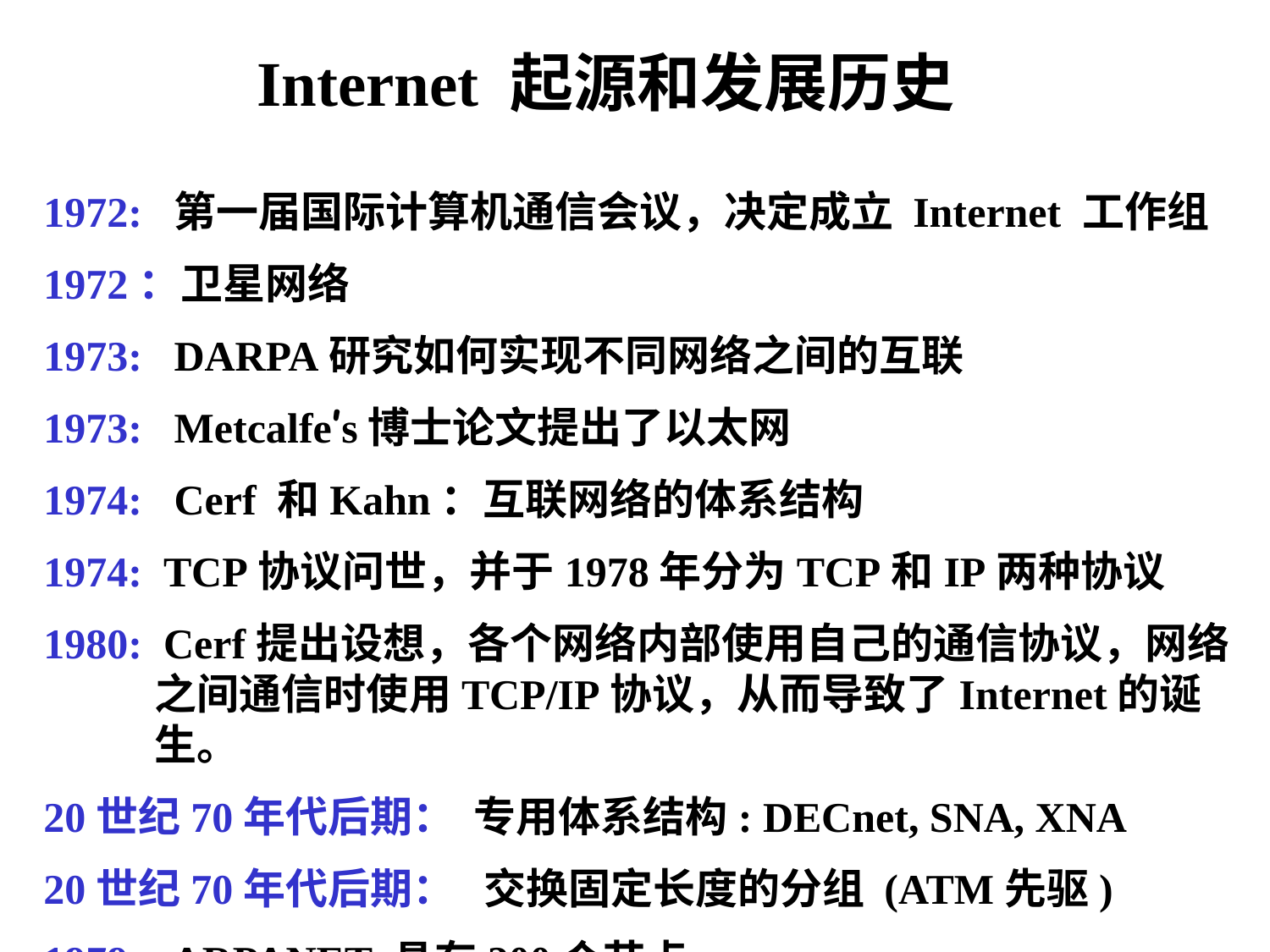

# Internet 起源和发展历史
1972:  第一届国际计算机通信会议，决定成立 Internet 工作组
1972：卫星网络
1973:   DARPA研究如何实现不同网络之间的互联
1973:   Metcalfe’s博士论文提出了以太网
1974:   Cerf 和Kahn：互联网络的体系结构
1974:  TCP协议问世，并于1978年分为TCP和IP两种协议
1980:  Cerf提出设想，各个网络内部使用自己的通信协议，网络之间通信时使用TCP/IP协议，从而导致了Internet的诞生。
20世纪70年代后期：  专用体系结构: DECnet, SNA, XNA
20世纪70年代后期：   交换固定长度的分组 (ATM先驱)
1979:   ARPANET 具有200个节点